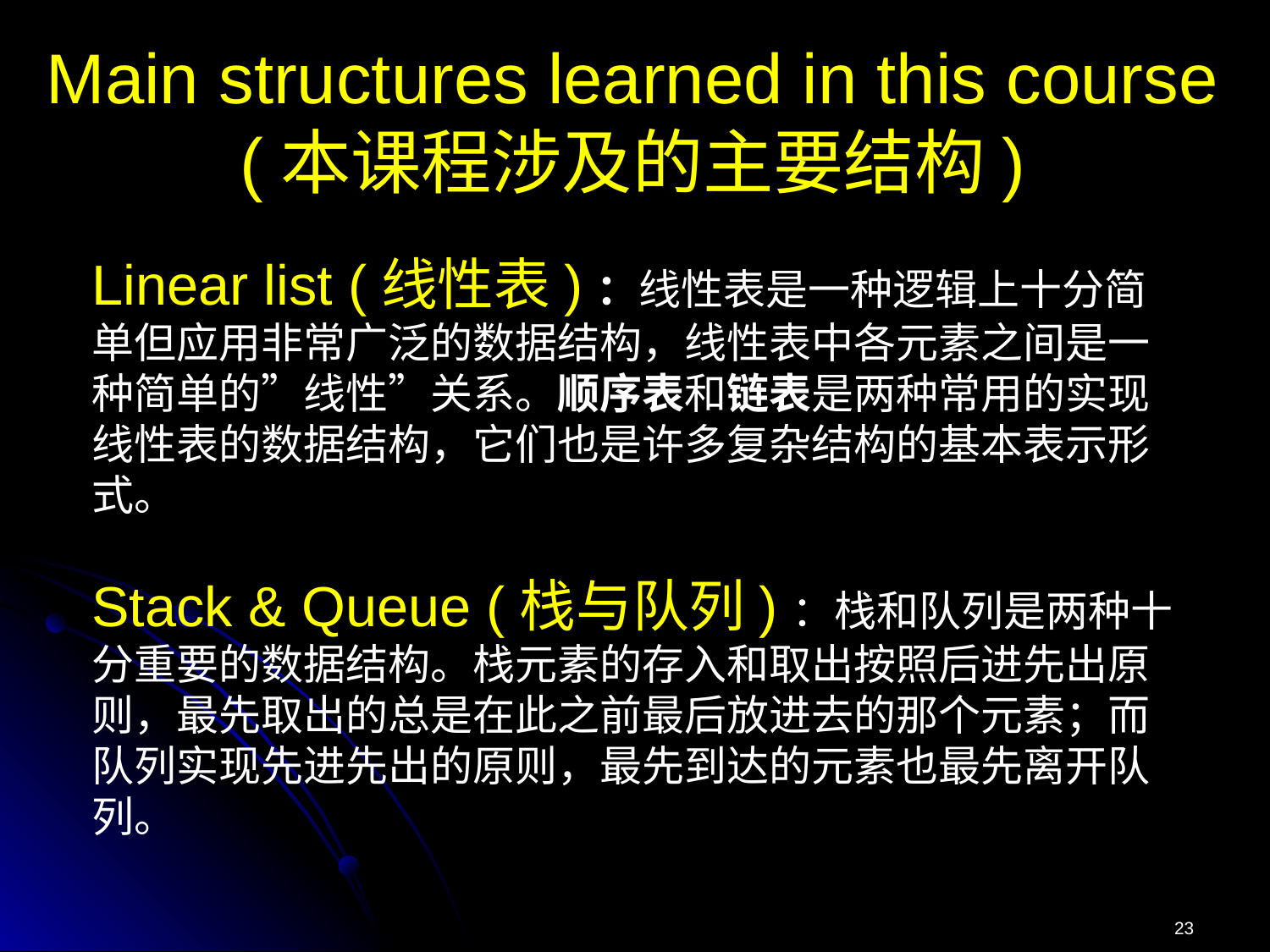

# Main structures learned in this course (本课程涉及的主要结构)
Linear list (线性表)：线性表是一种逻辑上十分简单但应用非常广泛的数据结构，线性表中各元素之间是一种简单的”线性”关系。顺序表和链表是两种常用的实现线性表的数据结构，它们也是许多复杂结构的基本表示形式。
Stack & Queue (栈与队列)：栈和队列是两种十分重要的数据结构。栈元素的存入和取出按照后进先出原则，最先取出的总是在此之前最后放进去的那个元素；而队列实现先进先出的原则，最先到达的元素也最先离开队列。

23